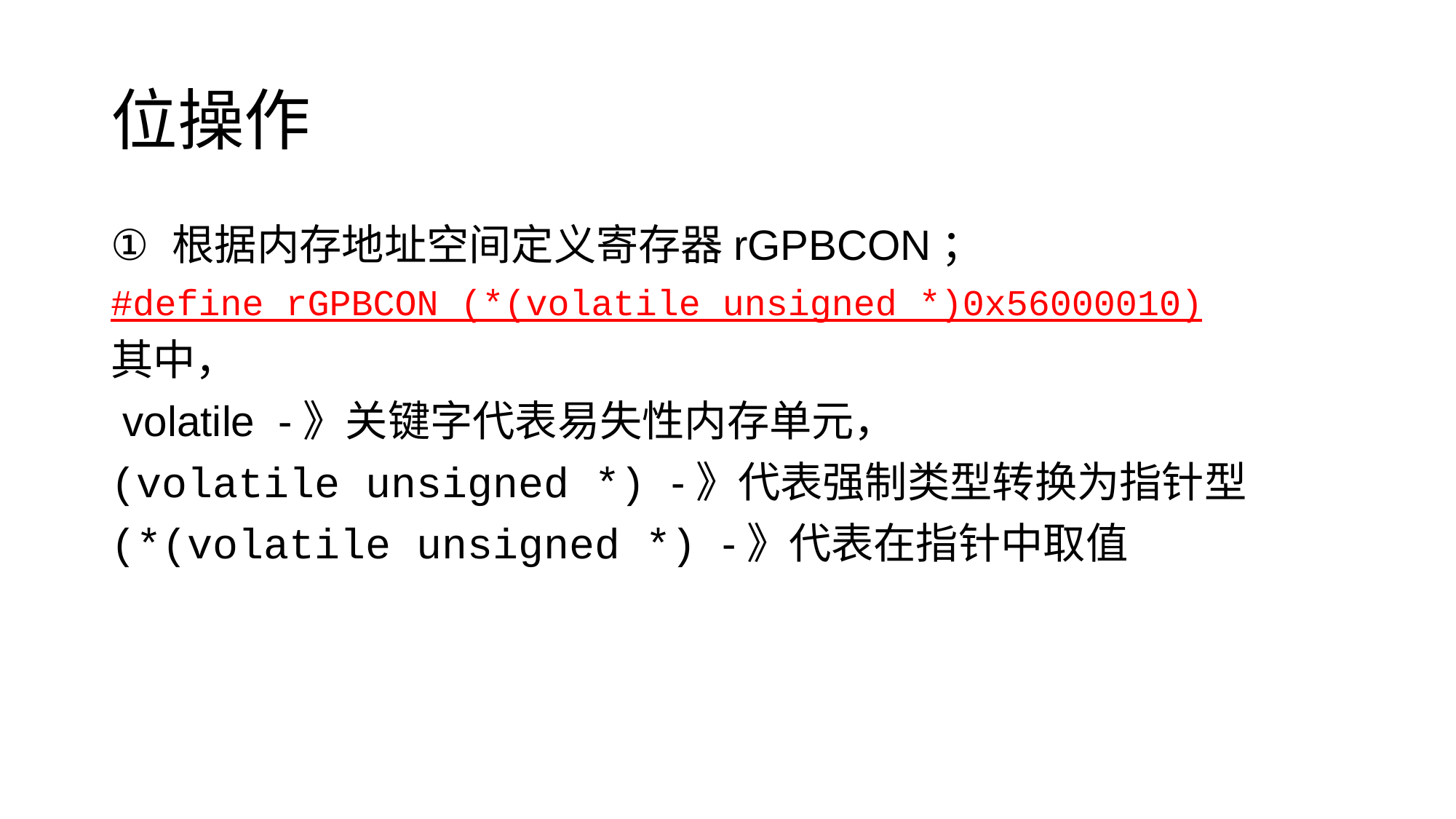

# 位操作
根据内存地址空间定义寄存器rGPBCON；
#define rGPBCON (*(volatile unsigned *)0x56000010)
其中，
 volatile  -》关键字代表易失性内存单元，
(volatile unsigned *) -》代表强制类型转换为指针型
(*(volatile unsigned *) -》代表在指针中取值